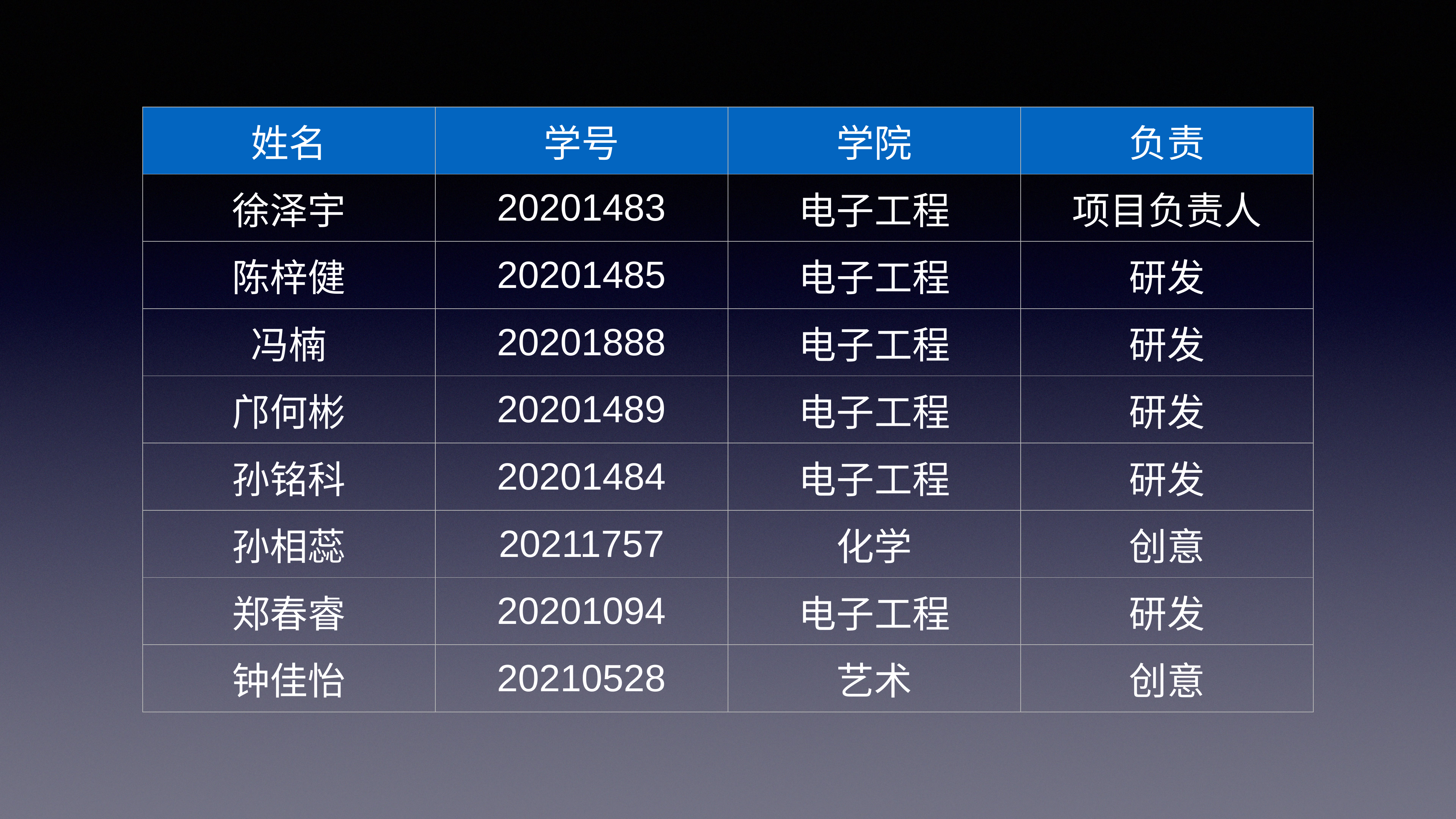

| 姓名 | 学号 | 学院 | 负责 |
| --- | --- | --- | --- |
| 徐泽宇 | 20201483 | 电子工程 | 项目负责人 |
| 陈梓健 | 20201485 | 电子工程 | 研发 |
| 冯楠 | 20201888 | 电子工程 | 研发 |
| 邝何彬 | 20201489 | 电子工程 | 研发 |
| 孙铭科 | 20201484 | 电子工程 | 研发 |
| 孙相蕊 | 20211757 | 化学 | 创意 |
| 郑春睿 | 20201094 | 电子工程 | 研发 |
| 钟佳怡 | 20210528 | 艺术 | 创意 |